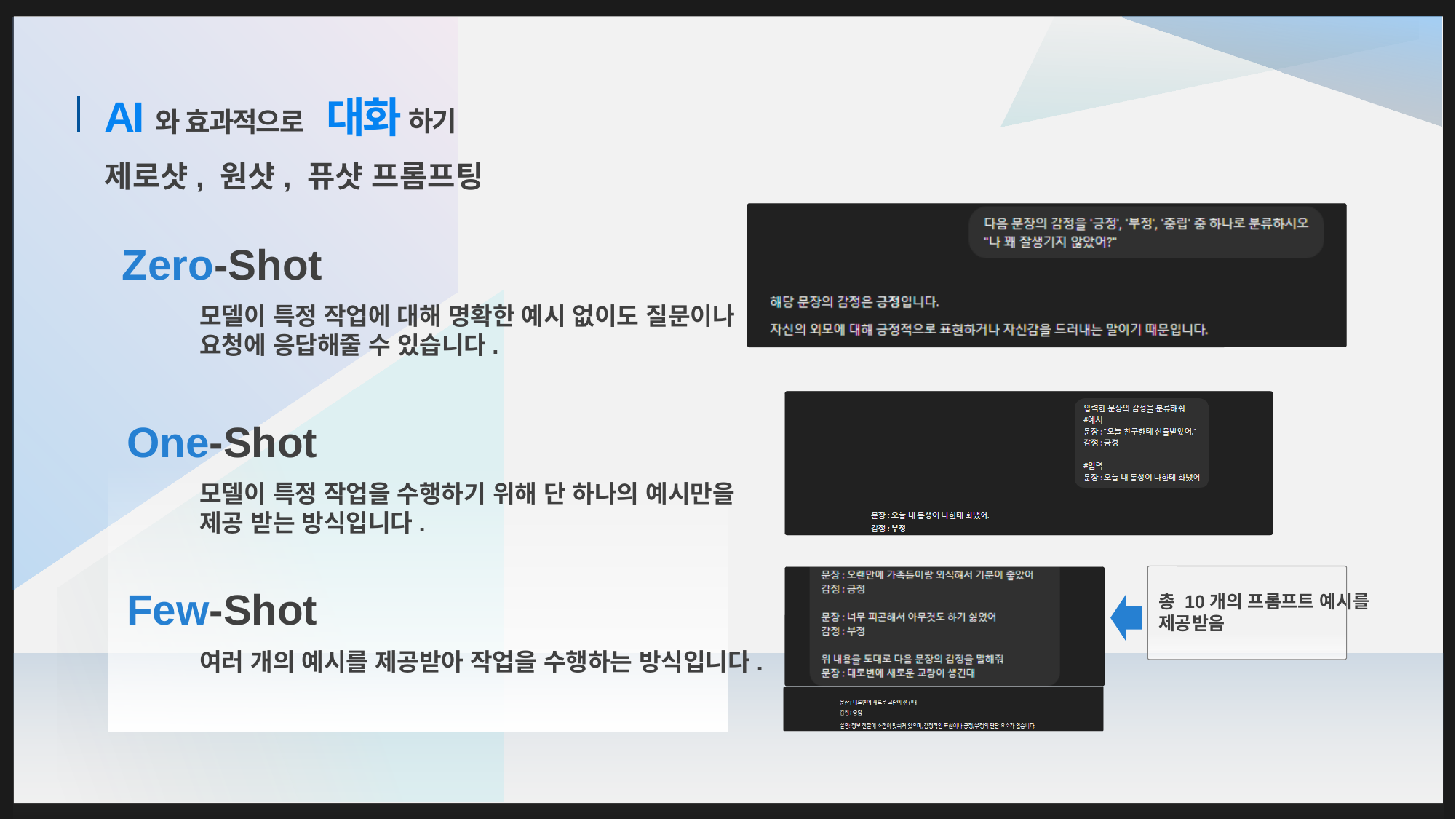

AI
대화
하기
와 효과적으로
제로샷, 원샷, 퓨샷 프롬프팅

Zero-Shot
모델이 특정 작업에 대해 명확한 예시 없이도 질문이나 요청에 응답해줄 수 있습니다.

One-Shot
모델이 특정 작업을 수행하기 위해 단 하나의 예시만을 제공 받는 방식입니다.

Few-Shot
여러 개의 예시를 제공받아 작업을 수행하는 방식입니다.
총 10개의 프롬프트 예시를 제공받음